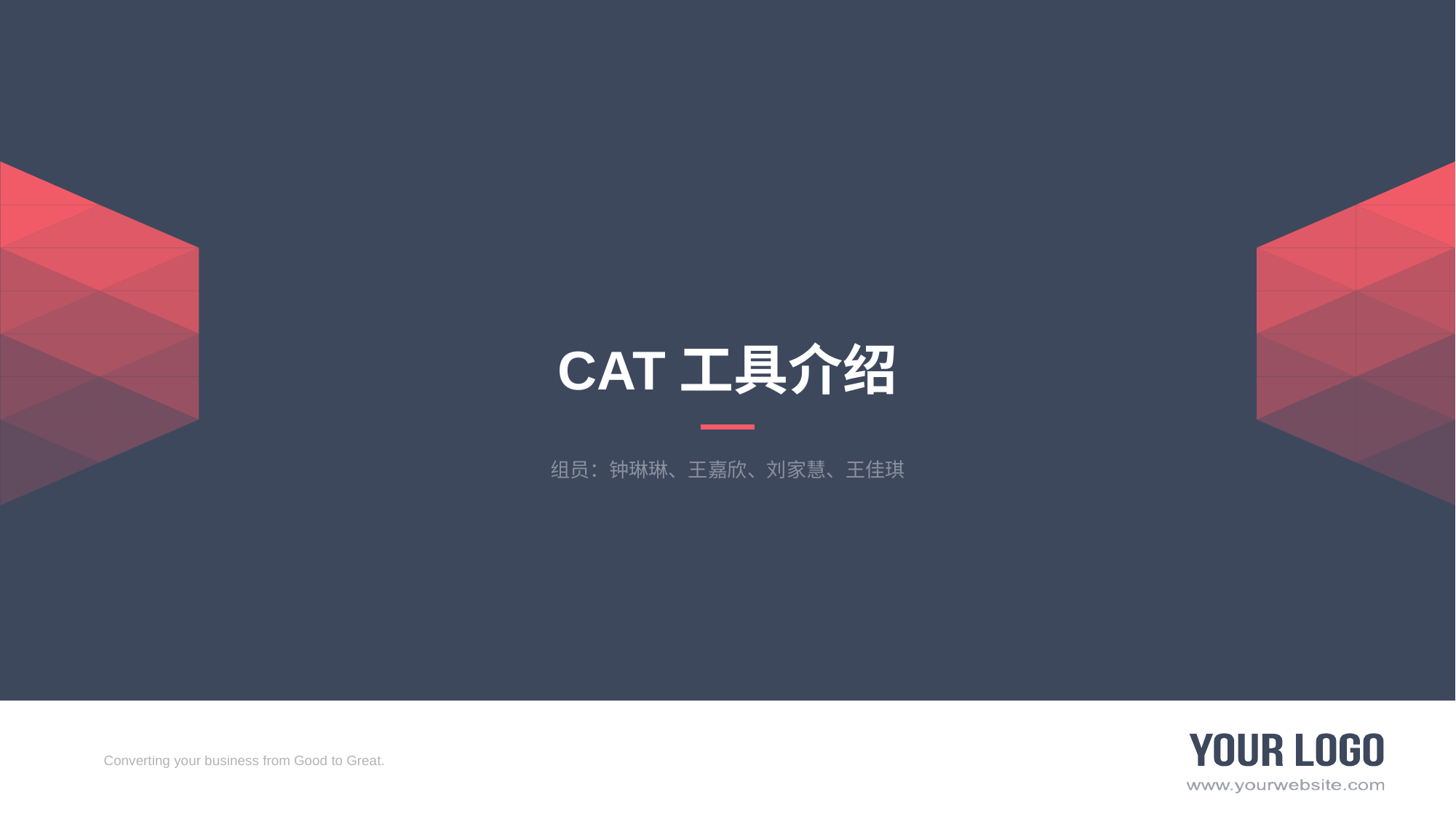

# CAT工具介绍
组员：钟琳琳、王嘉欣、刘家慧、王佳琪
Converting your business from Good to Great.